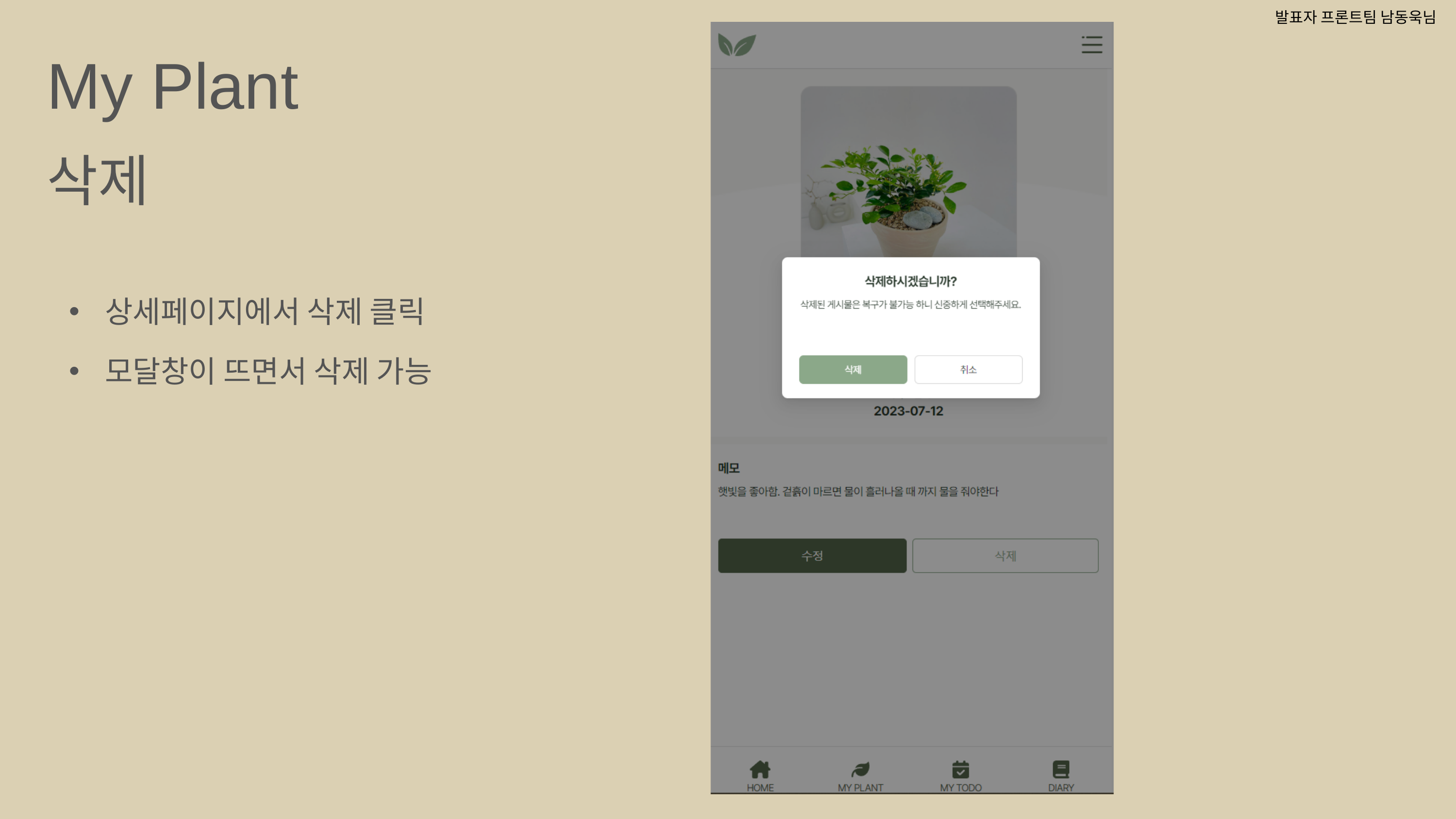

발표자 프론트팀 남동욱님

My Plant
삭제
상세페이지에서 삭제 클릭
모달창이 뜨면서 삭제 가능